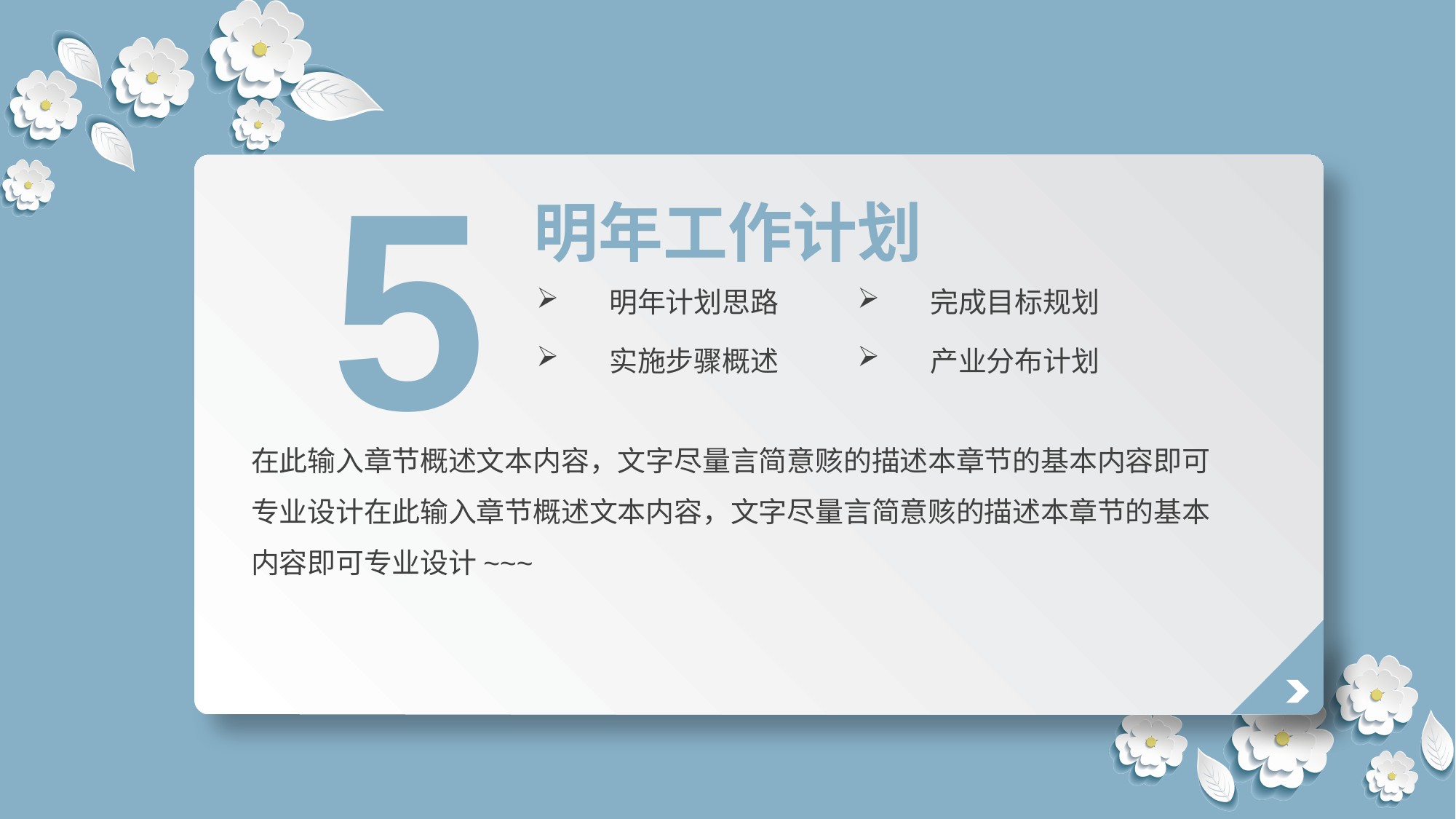

5

明年工作计划
明年计划思路
完成目标规划
实施步骤概述
产业分布计划
在此输入章节概述文本内容，文字尽量言简意赅的描述本章节的基本内容即可专业设计在此输入章节概述文本内容，文字尽量言简意赅的描述本章节的基本内容即可专业设计~~~

延时符